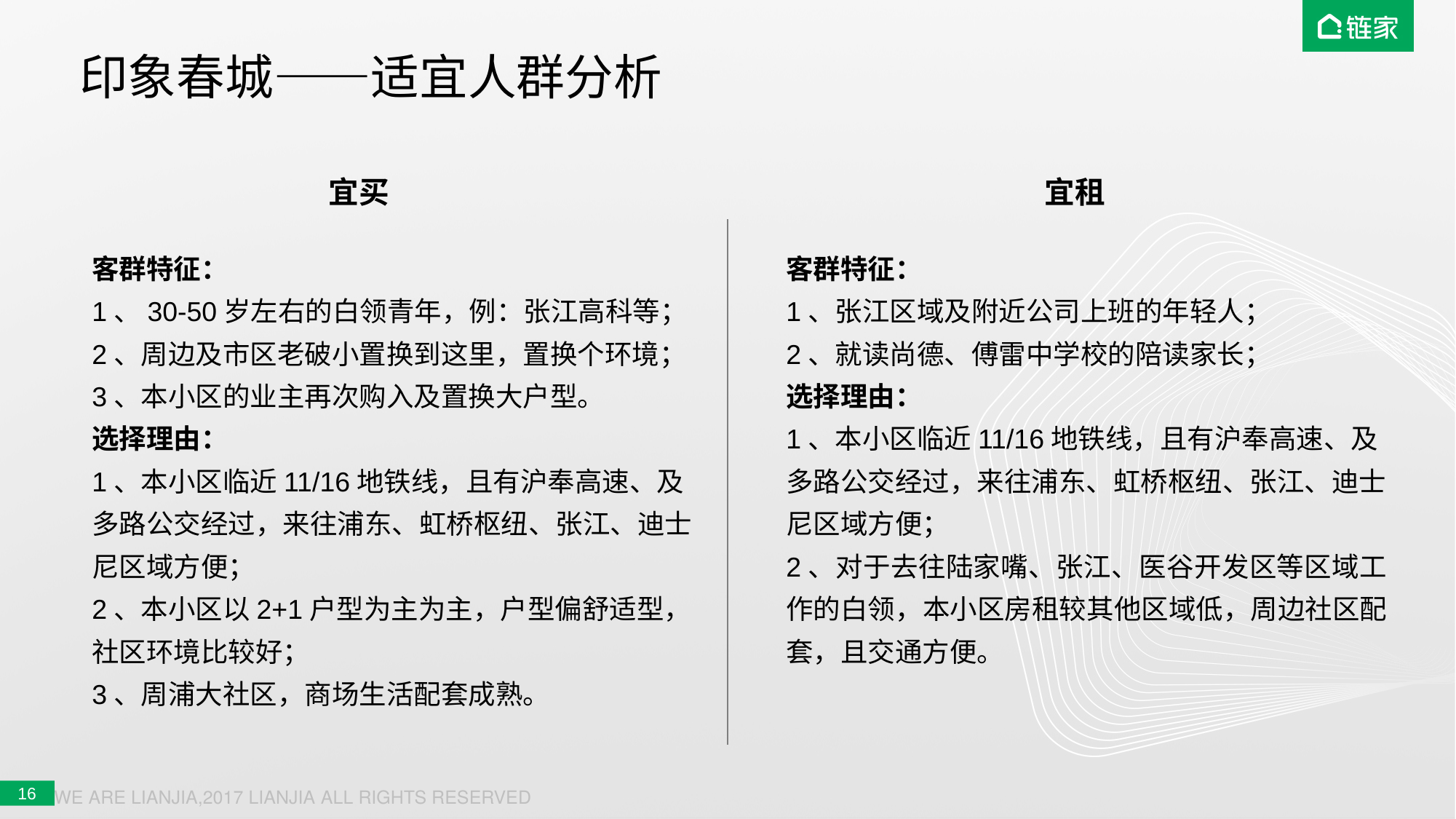

16
# 印象春城——适宜人群分析
宜买
宜租
客群特征：
1、30-50岁左右的白领青年，例：张江高科等；
2、周边及市区老破小置换到这里，置换个环境；
3、本小区的业主再次购入及置换大户型。
选择理由：
1、本小区临近11/16地铁线，且有沪奉高速、及多路公交经过，来往浦东、虹桥枢纽、张江、迪士尼区域方便；
2、本小区以2+1户型为主为主，户型偏舒适型，社区环境比较好；
3、周浦大社区，商场生活配套成熟。
客群特征：
1、张江区域及附近公司上班的年轻人；
2、就读尚德、傅雷中学校的陪读家长；
选择理由：
1、本小区临近11/16地铁线，且有沪奉高速、及多路公交经过，来往浦东、虹桥枢纽、张江、迪士尼区域方便；
2、对于去往陆家嘴、张江、医谷开发区等区域工作的白领，本小区房租较其他区域低，周边社区配套，且交通方便。